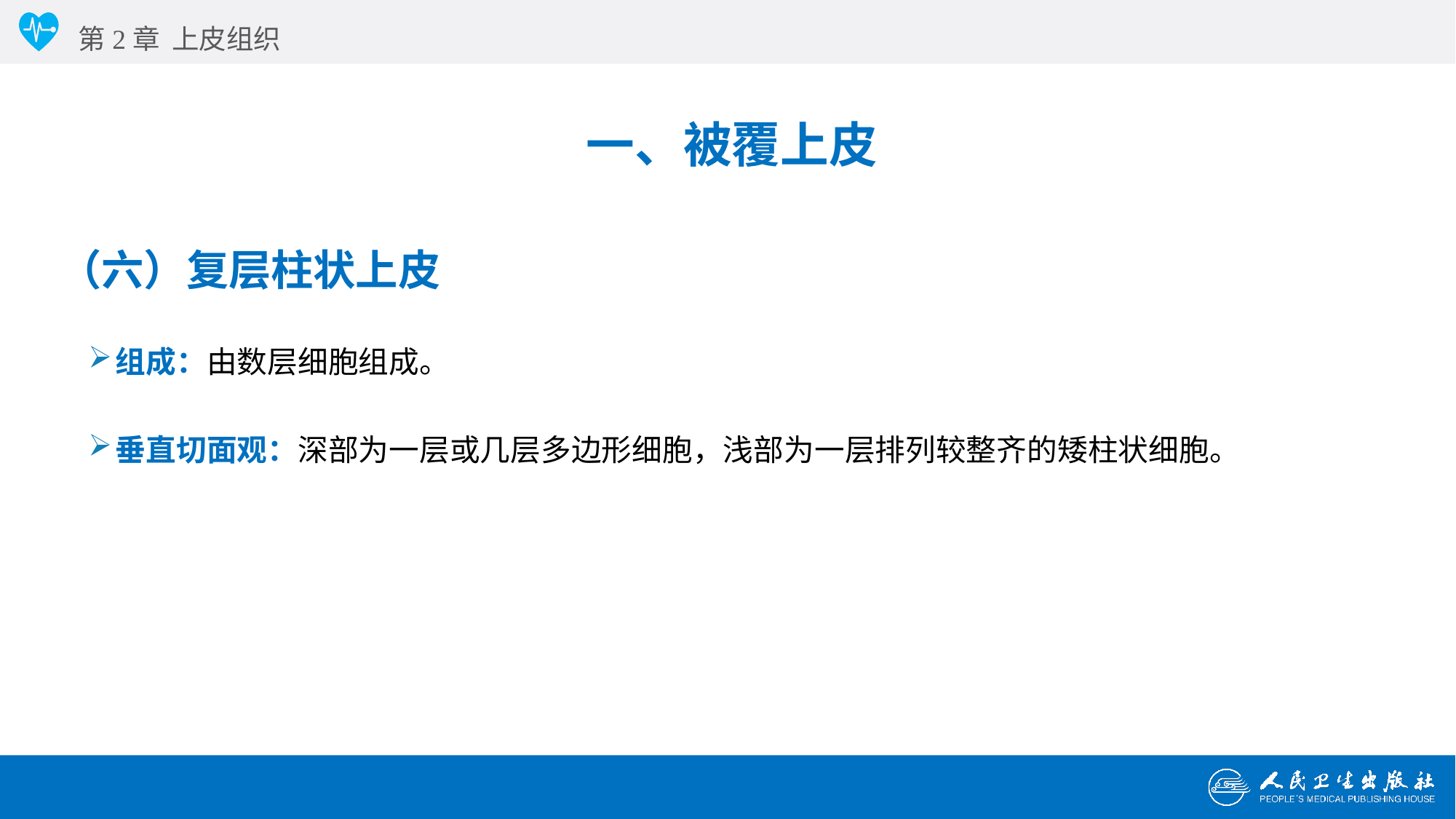

第2章  上皮组织
一、被覆上皮
（六）复层柱状上皮
组成：由数层细胞组成。
垂直切面观：深部为一层或几层多边形细胞，浅部为一层排列较整齐的矮柱状细胞。